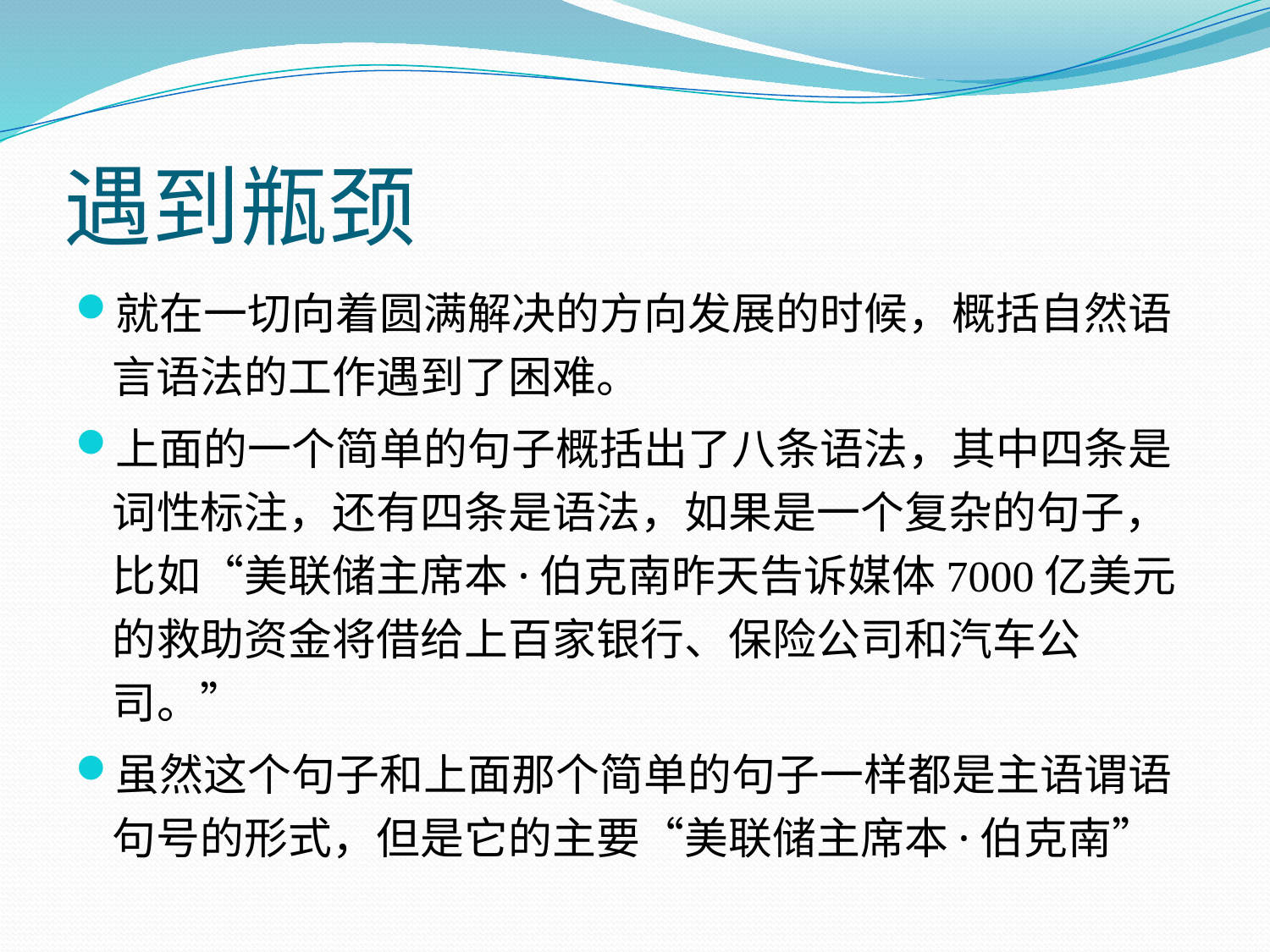

# 遇到瓶颈
就在一切向着圆满解决的方向发展的时候，概括自然语言语法的工作遇到了困难。
上面的一个简单的句子概括出了八条语法，其中四条是词性标注，还有四条是语法，如果是一个复杂的句子，比如“美联储主席本·伯克南昨天告诉媒体7000亿美元的救助资金将借给上百家银行、保险公司和汽车公司。”
虽然这个句子和上面那个简单的句子一样都是主语谓语句号的形式，但是它的主要“美联储主席本·伯克南”